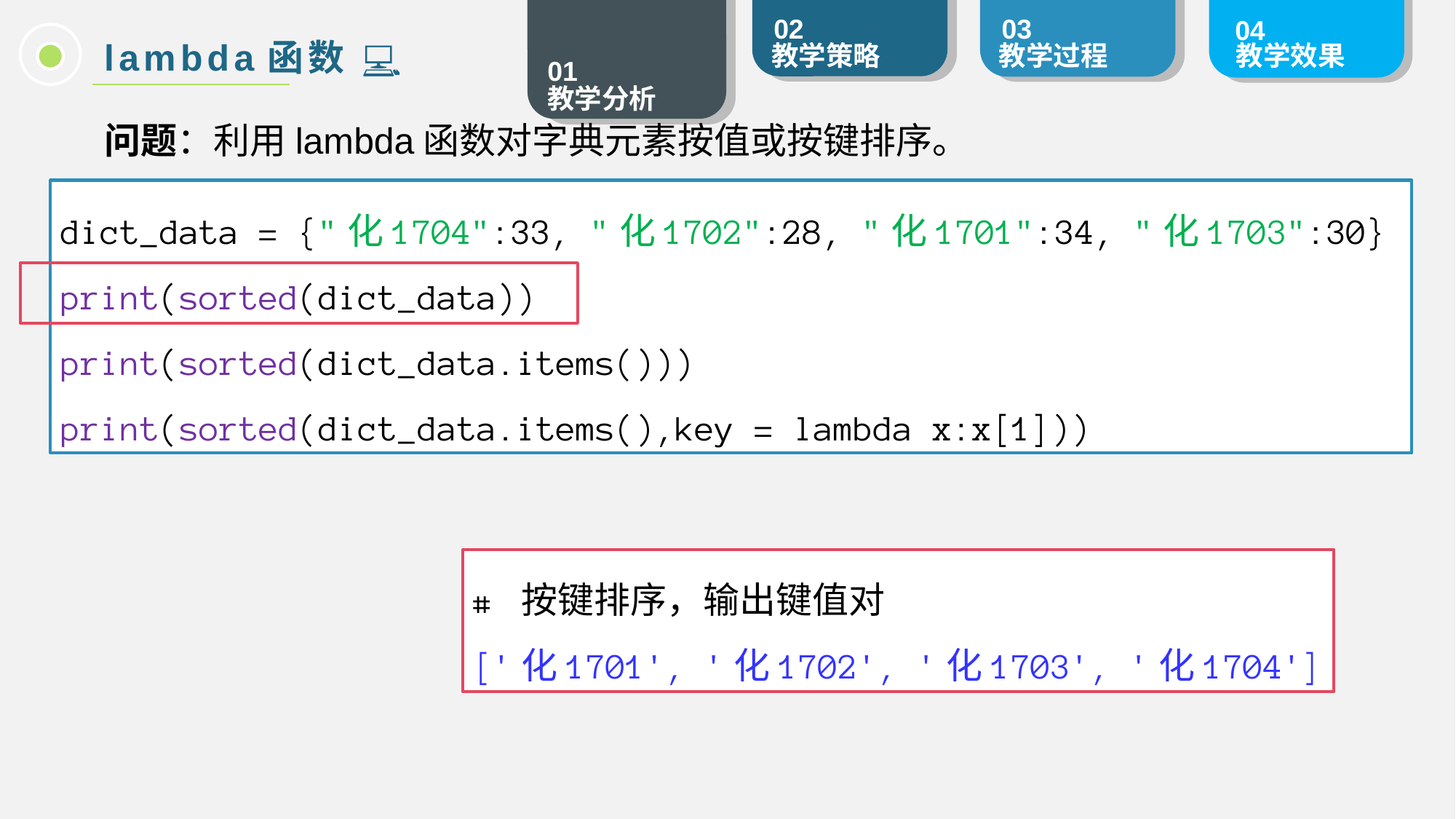

lambda函数 💻
问题：利用lambda函数对字典元素按值或按键排序。
dict_data = {"化1704":33, "化1702":28, "化1701":34, "化1703":30}
print(sorted(dict_data))
print(sorted(dict_data.items()))
print(sorted(dict_data.items(),key = lambda x:x[1]))

# 按键排序，输出键值对
['化1701', '化1702', '化1703', '化1704']